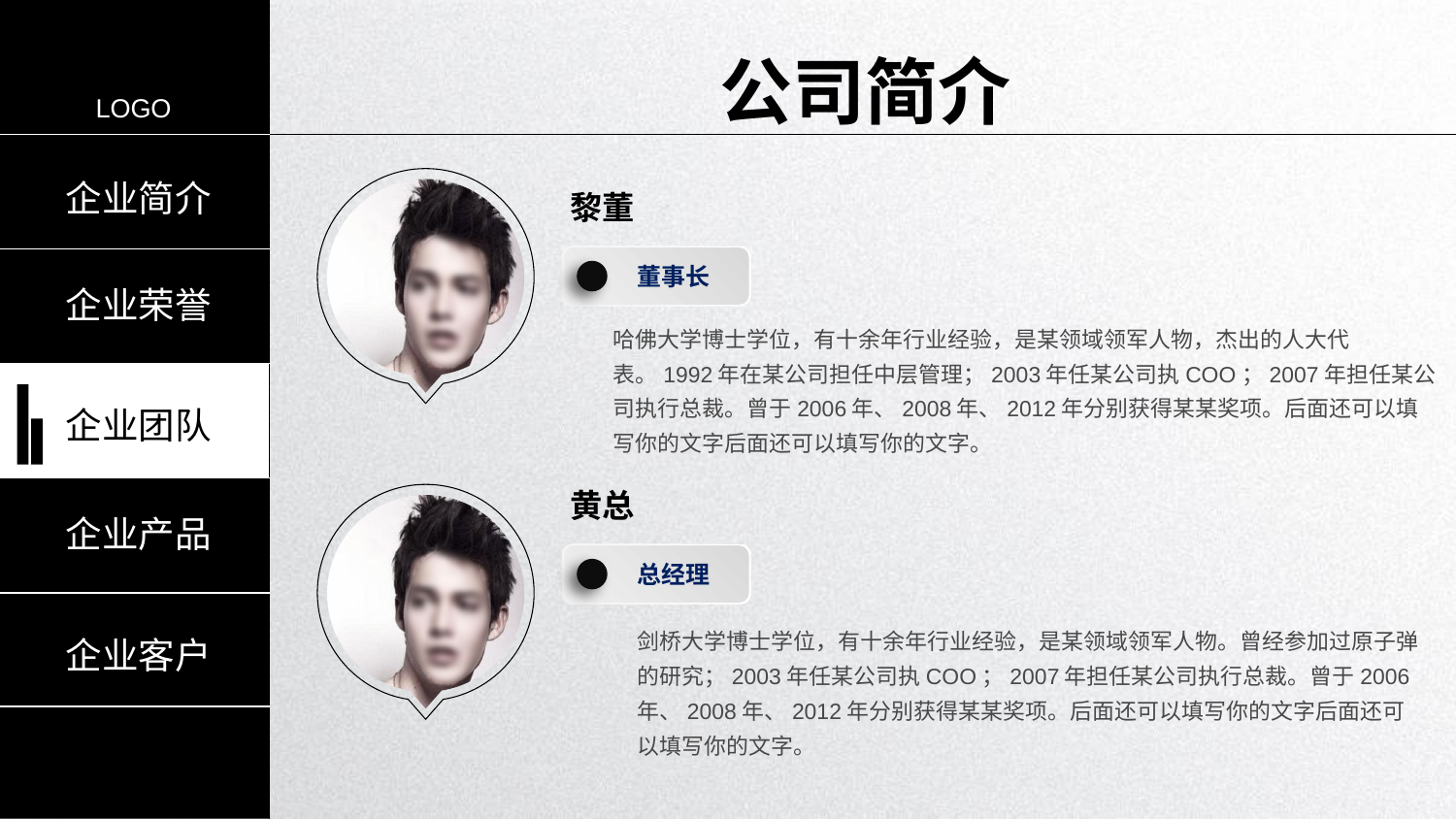

公司简介

黎董

董事长
哈佛大学博士学位，有十余年行业经验，是某领域领军人物，杰出的人大代表。1992年在某公司担任中层管理；2003年任某公司执COO；2007年担任某公司执行总裁。曾于2006年、2008年、2012年分别获得某某奖项。后面还可以填写你的文字后面还可以填写你的文字。
黄总

总经理
剑桥大学博士学位，有十余年行业经验，是某领域领军人物。曾经参加过原子弹的研究；2003年任某公司执COO；2007年担任某公司执行总裁。曾于2006年、2008年、2012年分别获得某某奖项。后面还可以填写你的文字后面还可以填写你的文字。